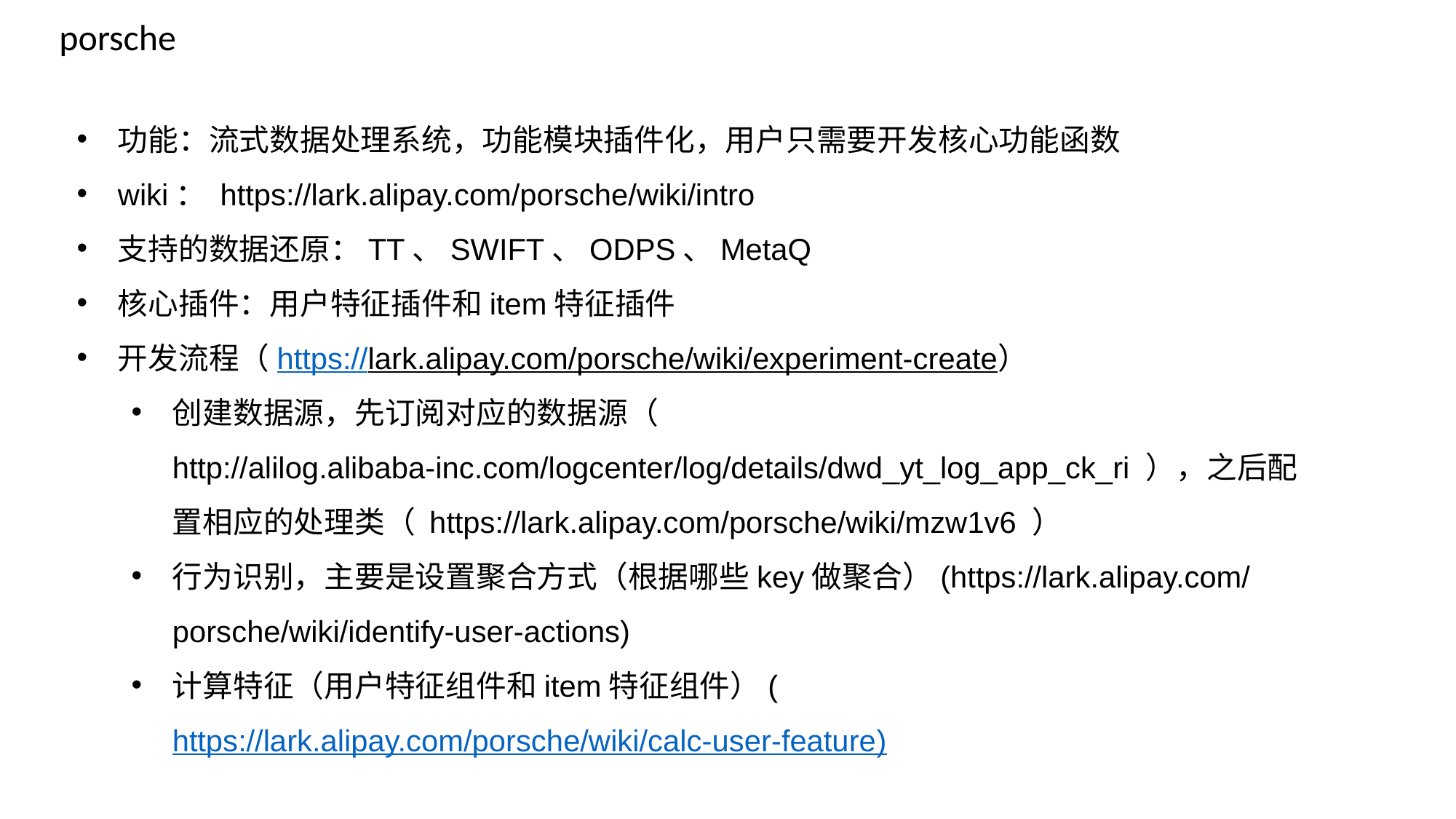

porsche
功能：流式数据处理系统，功能模块插件化，用户只需要开发核心功能函数
wiki： https://lark.alipay.com/porsche/wiki/intro
支持的数据还原：TT、SWIFT、ODPS、MetaQ
核心插件：用户特征插件和item特征插件
开发流程（https://lark.alipay.com/porsche/wiki/experiment-create）
创建数据源，先订阅对应的数据源（ http://alilog.alibaba-inc.com/logcenter/log/details/dwd_yt_log_app_ck_ri ），之后配置相应的处理类（ https://lark.alipay.com/porsche/wiki/mzw1v6 ）
行为识别，主要是设置聚合方式（根据哪些key做聚合）(https://lark.alipay.com/porsche/wiki/identify-user-actions)
计算特征（用户特征组件和item特征组件）(https://lark.alipay.com/porsche/wiki/calc-user-feature)